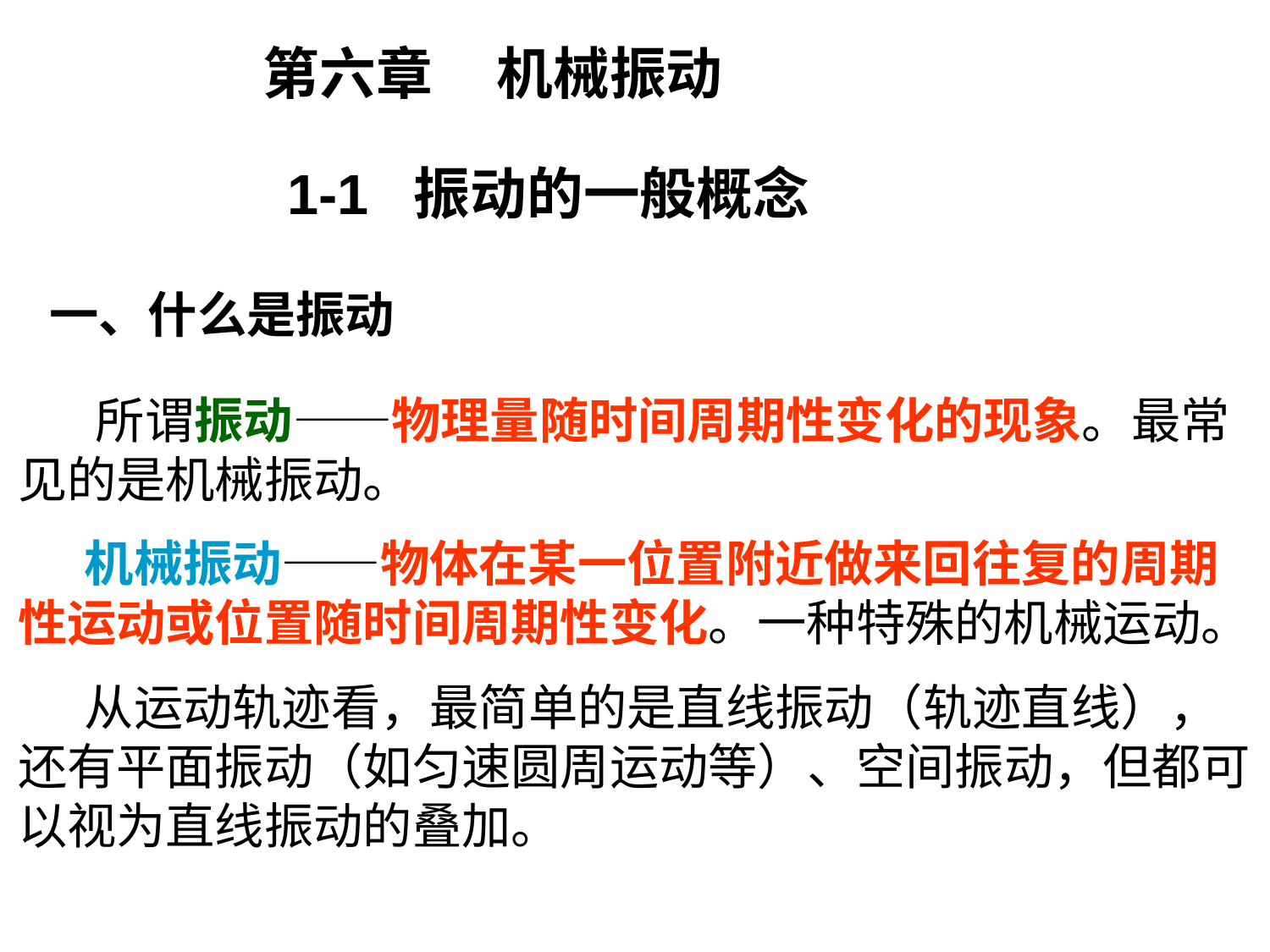

第六章     机械振动
               1-1  振动的一般概念
一、什么是振动
      所谓振动——物理量随时间周期性变化的现象。最常见的是机械振动。
     机械振动——物体在某一位置附近做来回往复的周期性运动或位置随时间周期性变化。一种特殊的机械运动。
     从运动轨迹看，最简单的是直线振动（轨迹直线），还有平面振动（如匀速圆周运动等）、空间振动，但都可以视为直线振动的叠加。